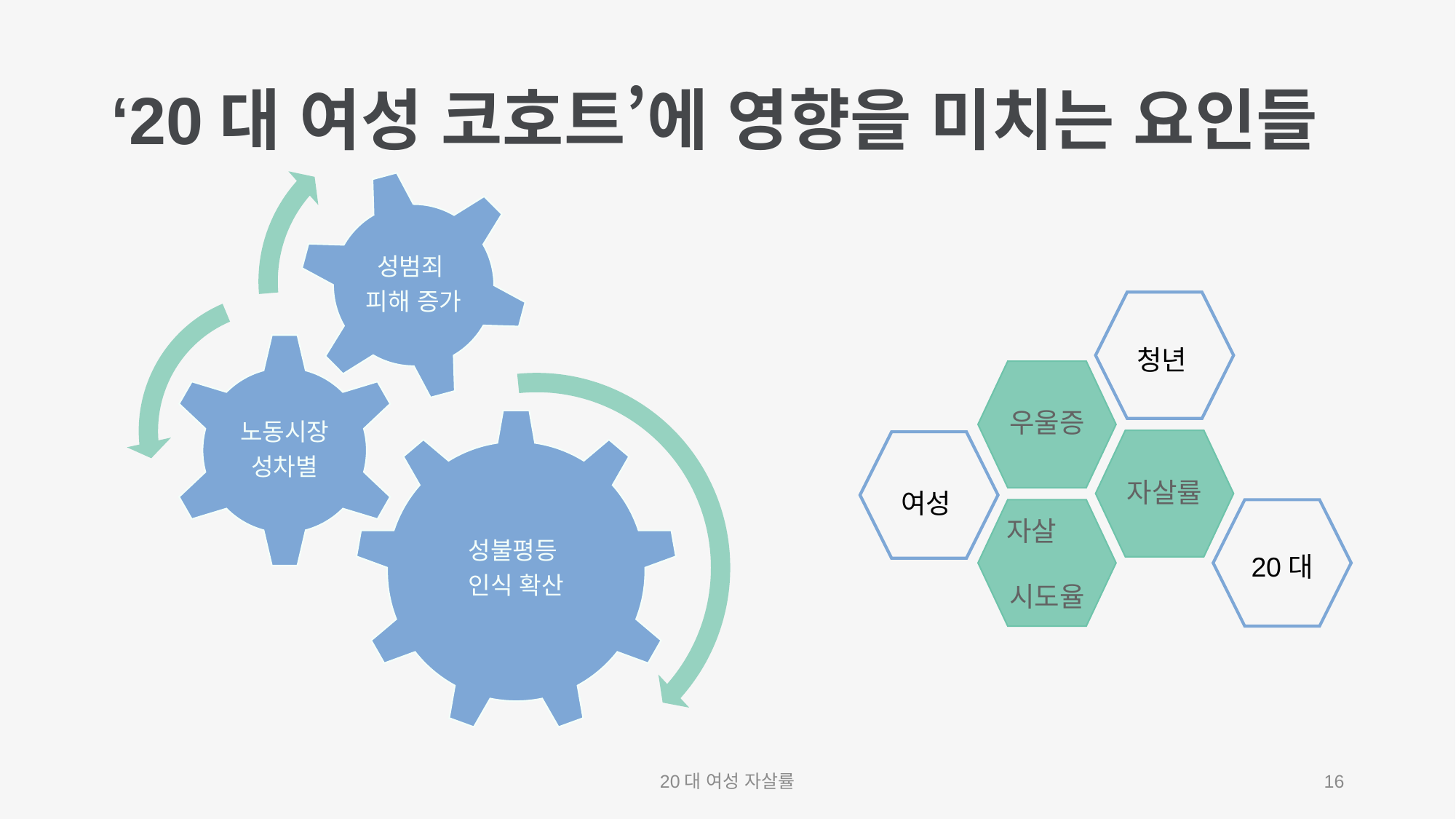

# ‘20대 여성 코호트’에 영향을 미치는 요인들

성범죄
피해 증가

노동시장
성차별

성불평등
인식 확산

청년
우울증
자살률

여성
자살       시도율

20대
20대 여성 자살률
16